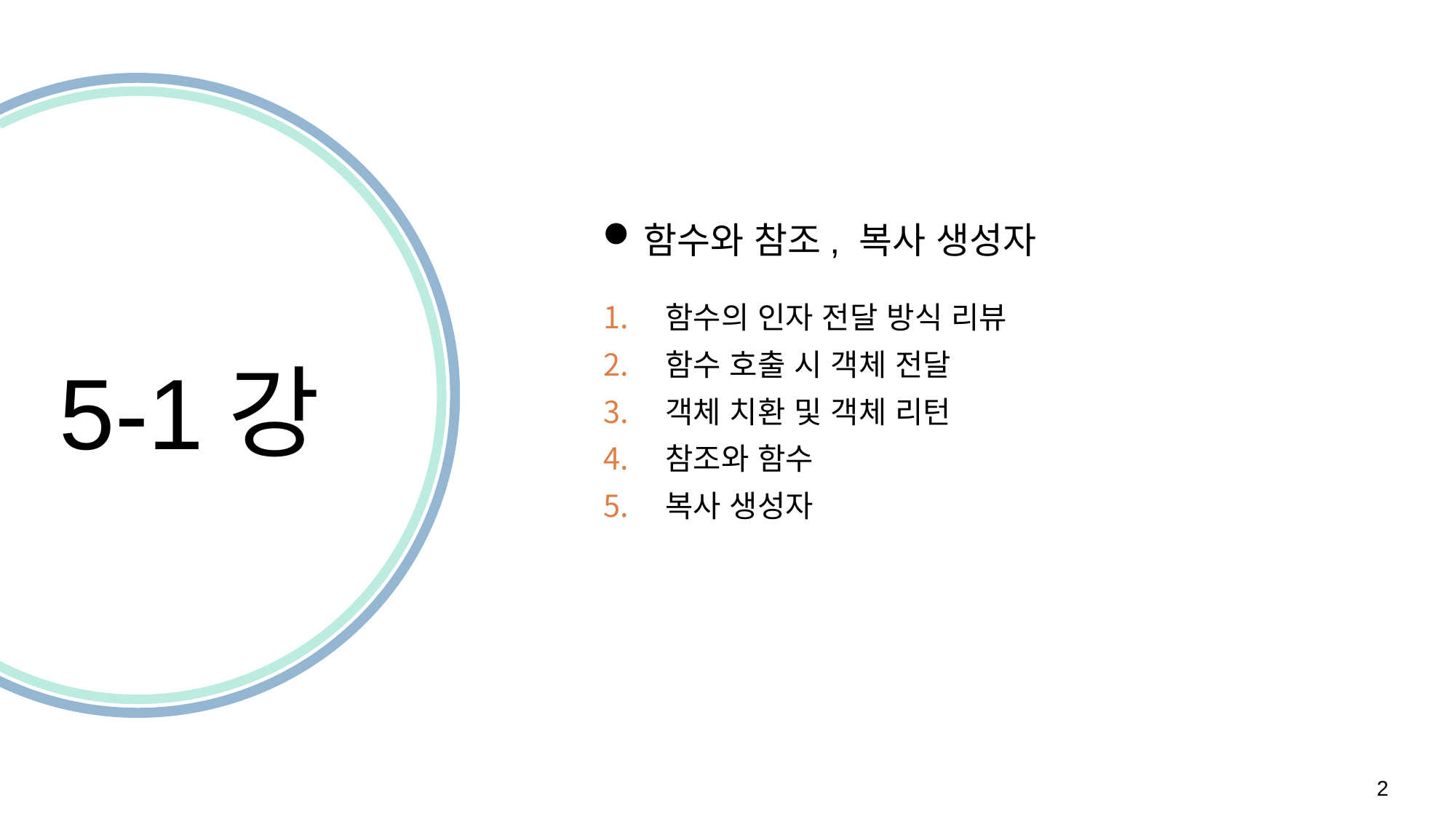

함수와 참조, 복사 생성자
함수의 인자 전달 방식 리뷰
함수 호출 시 객체 전달
객체 치환 및 객체 리턴
참조와 함수
복사 생성자
5-1강